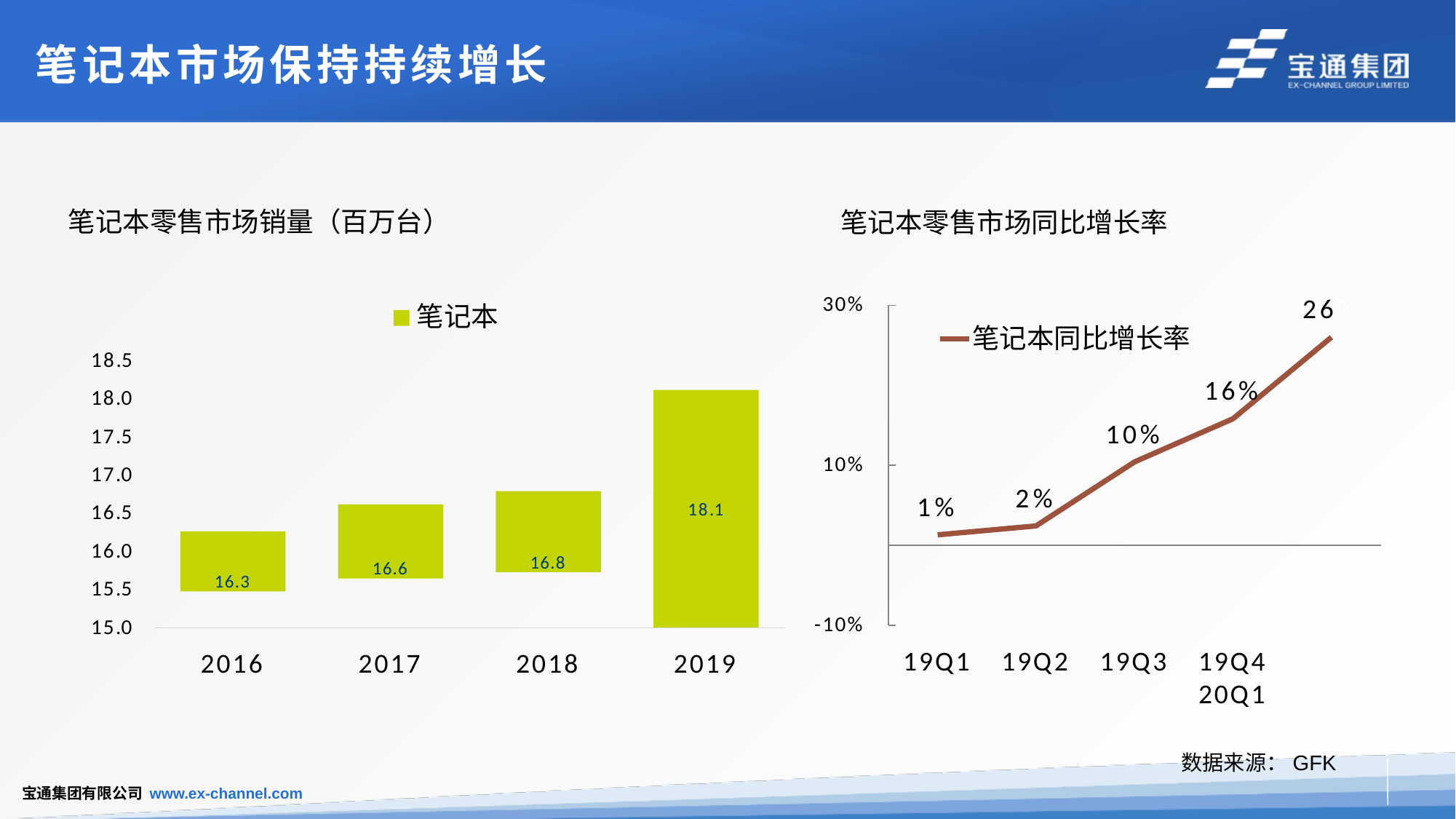

# 笔记本市场保持持续增长

笔记本零售市场销量（百万台）
笔记本零售市场同比增长率
30%
26%
笔记本

笔记本同比增长率
18.5
18.0
17.5
17.0
16.5
16.0
15.5
15.0

16%

10%
10%

2%
1%

16.8
18.1

16.6

16.3

-10%

19Q1
19Q2
19Q3
19Q4	20Q1

数据来源：GFK
2016
2017
2018
2019